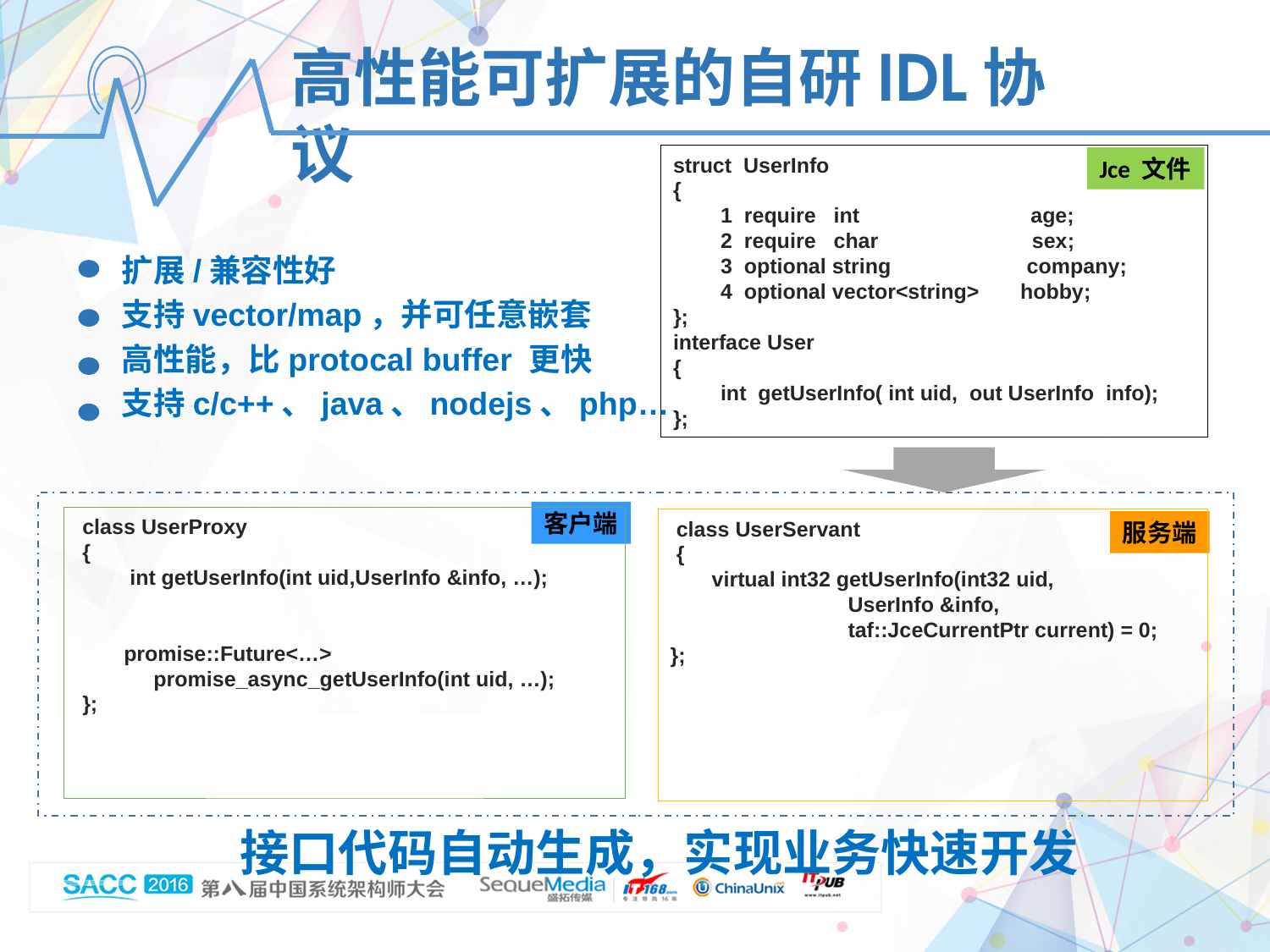

高性能可扩展的自研IDL协议

struct  UserInfo
{
        1  require   int                             age;
        2  require   char                          sex;
        3  optional string                       company;
        4  optional vector<string>       hobby;
};
interface User
{
        int  getUserInfo( int uid,  out UserInfo  info);
};
Jce 文件
    扩展/兼容性好
    支持vector/map，并可任意嵌套
    高性能，比protocal buffer 更快
    支持c/c++、java、nodejs、php…

客户端
 class UserProxy
 {
         int getUserInfo(int uid,UserInfo &info, …);

        promise::Future<…>
             promise_async_getUserInfo(int uid, …);
 };

 class UserServant
 {
       virtual int32 getUserInfo(int32 uid,
                              UserInfo &info,
                              taf::JceCurrentPtr current) = 0;
};

服务端
接口代码自动生成，实现业务快速开发